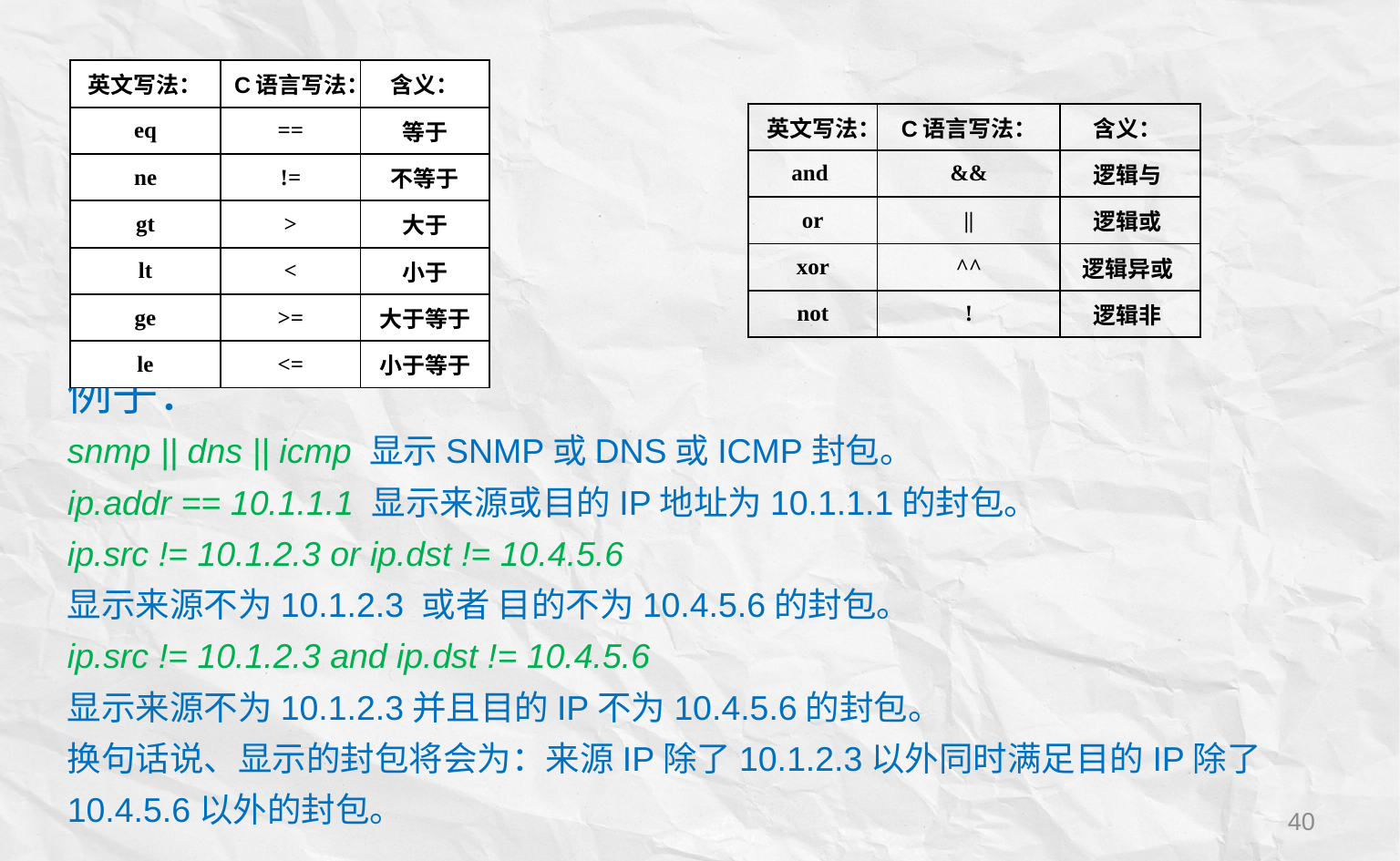

| 英文写法： | C语言写法： | 含义： |
| --- | --- | --- |
| eq | == | 等于 |
| ne | != | 不等于 |
| gt | > | 大于 |
| lt | < | 小于 |
| ge | >= | 大于等于 |
| le | <= | 小于等于 |
| 英文写法： | C语言写法： | 含义： |
| --- | --- | --- |
| and | && | 逻辑与 |
| or | || | 逻辑或 |
| xor | ^^ | 逻辑异或 |
| not | ! | 逻辑非 |
例子：
snmp || dns || icmp 显示SNMP或DNS或ICMP封包。
ip.addr == 10.1.1.1 显示来源或目的IP地址为10.1.1.1的封包。
ip.src != 10.1.2.3 or ip.dst != 10.4.5.6
显示来源不为10.1.2.3 或者 目的不为10.4.5.6的封包。
ip.src != 10.1.2.3 and ip.dst != 10.4.5.6
显示来源不为10.1.2.3并且目的IP不为10.4.5.6的封包。
换句话说、显示的封包将会为：来源IP除了10.1.2.3以外同时满足目的IP除了10.4.5.6以外的封包。

 40